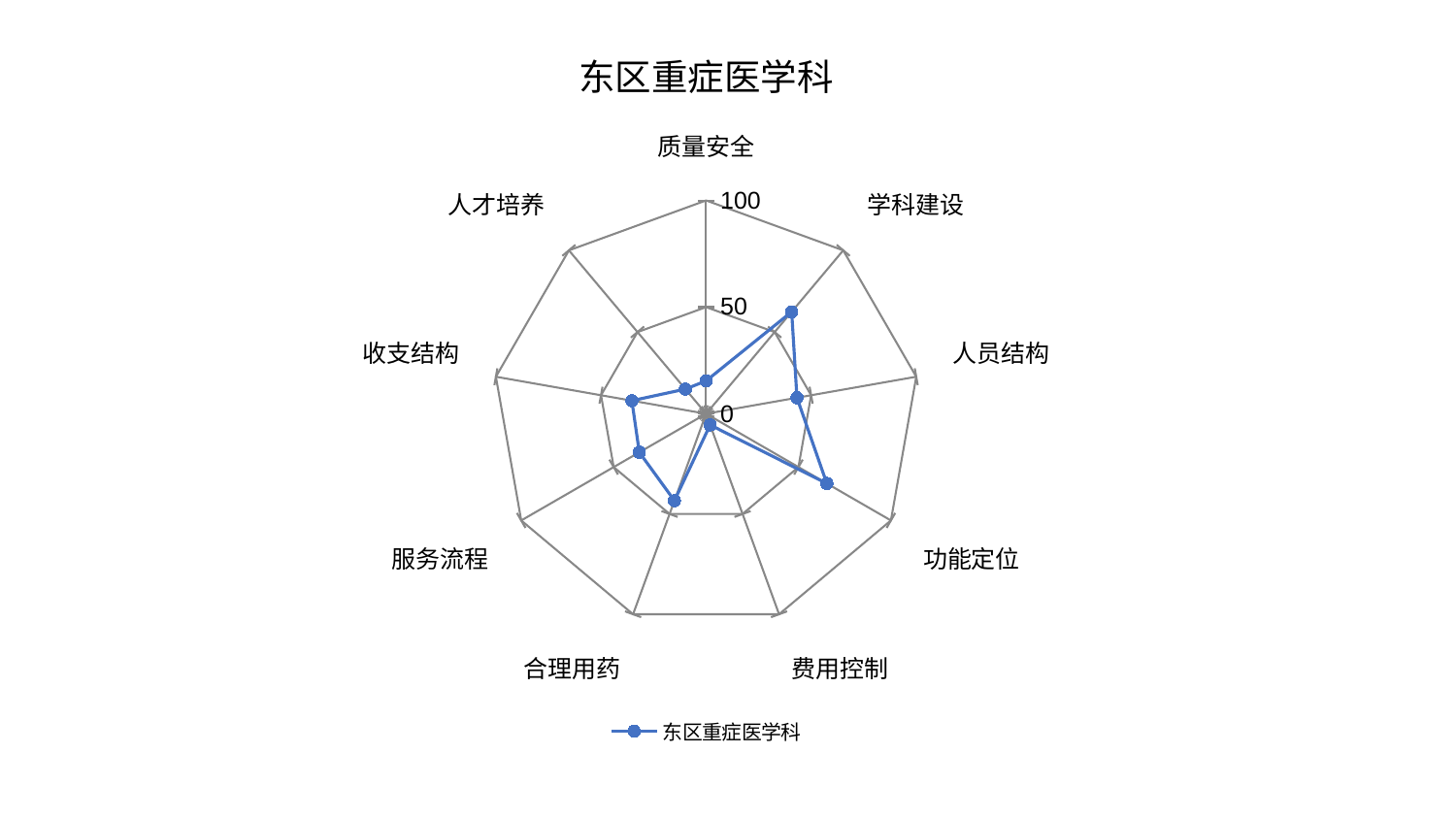

### Chart: 东区重症医学科

| Category | 东区重症医学科 |
|---|---|
| 质量安全 | 15.439524090949146 |
| 学科建设 | 62.413122767010215 |
| 人员结构 | 43.25943456068057 |
| 功能定位 | 65.35567433355922 |
| 费用控制 | 5.5705579642318535 |
| 合理用药 | 43.35450240339089 |
| 服务流程 | 36.13915436426362 |
| 收支结构 | 35.30413973756907 |
| 人才培养 | 15.073366234630287 |
84